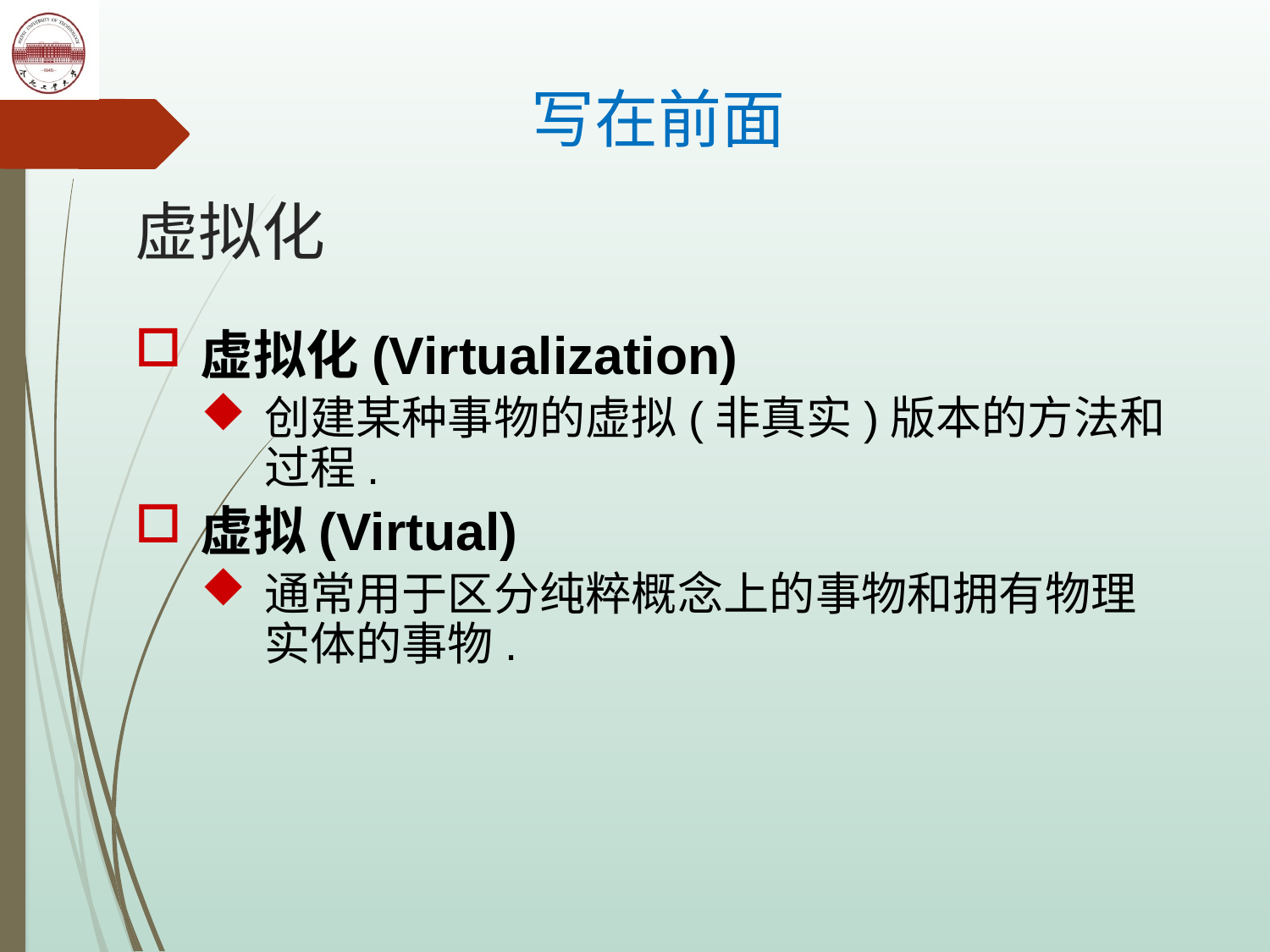

# 写在前面
虚拟化
虚拟化(Virtualization)
创建某种事物的虚拟(非真实)版本的方法和过程.
虚拟(Virtual)
通常用于区分纯粹概念上的事物和拥有物理实体的事物.